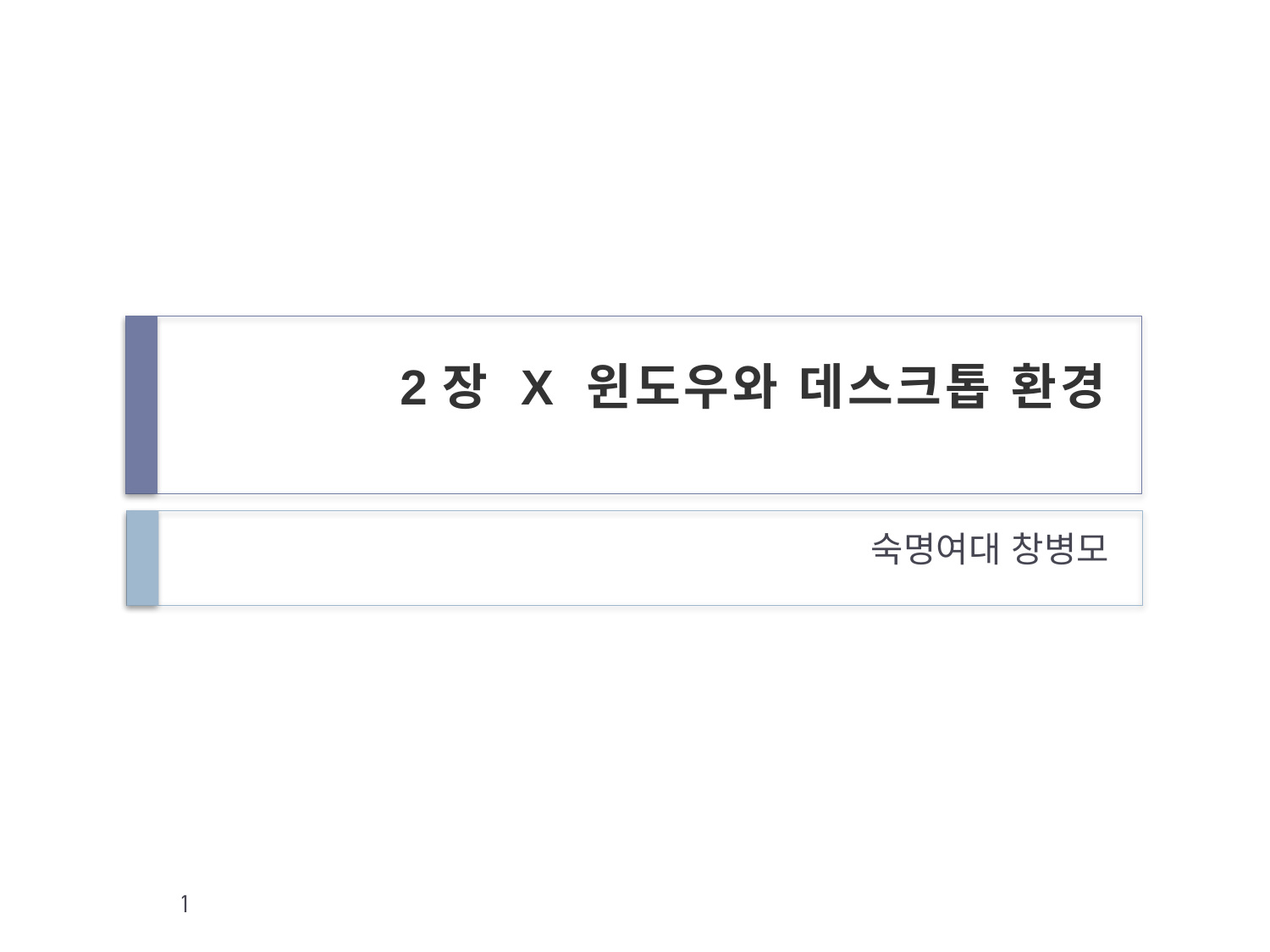

# 2장 X 윈도우와 데스크톱 환경
숙명여대 창병모
1